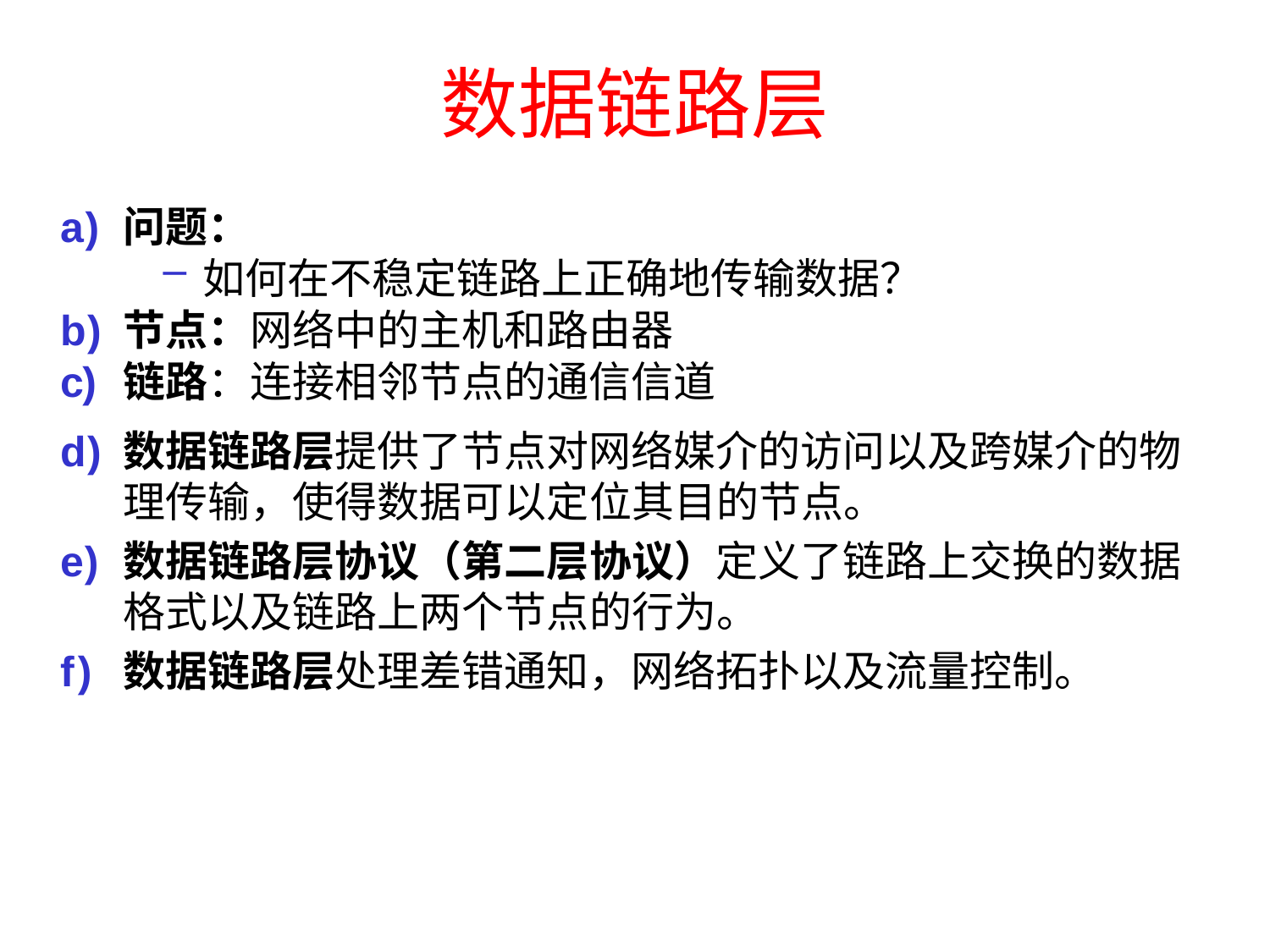

数据链路层
问题：
如何在不稳定链路上正确地传输数据？
节点：网络中的主机和路由器
链路：连接相邻节点的通信信道
数据链路层提供了节点对网络媒介的访问以及跨媒介的物理传输，使得数据可以定位其目的节点。
数据链路层协议（第二层协议）定义了链路上交换的数据格式以及链路上两个节点的行为。
数据链路层处理差错通知，网络拓扑以及流量控制。